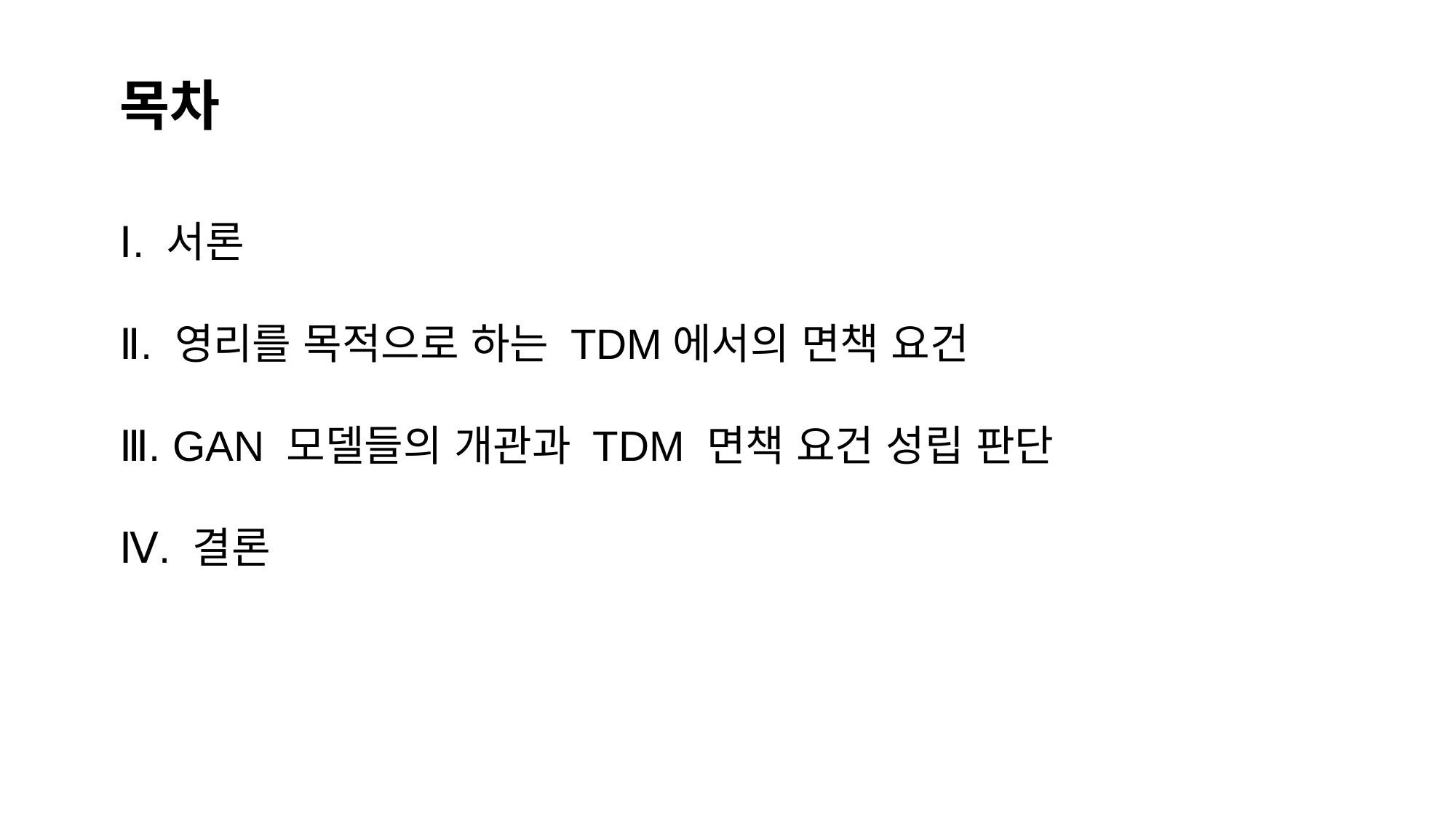

목차

	Ⅰ. 서론

	Ⅱ. 영리를 목적으로 하는 TDM에서의 면책 요건

	Ⅲ. GAN 모델들의 개관과 TDM 면책 요건 성립 판단

	Ⅳ. 결론